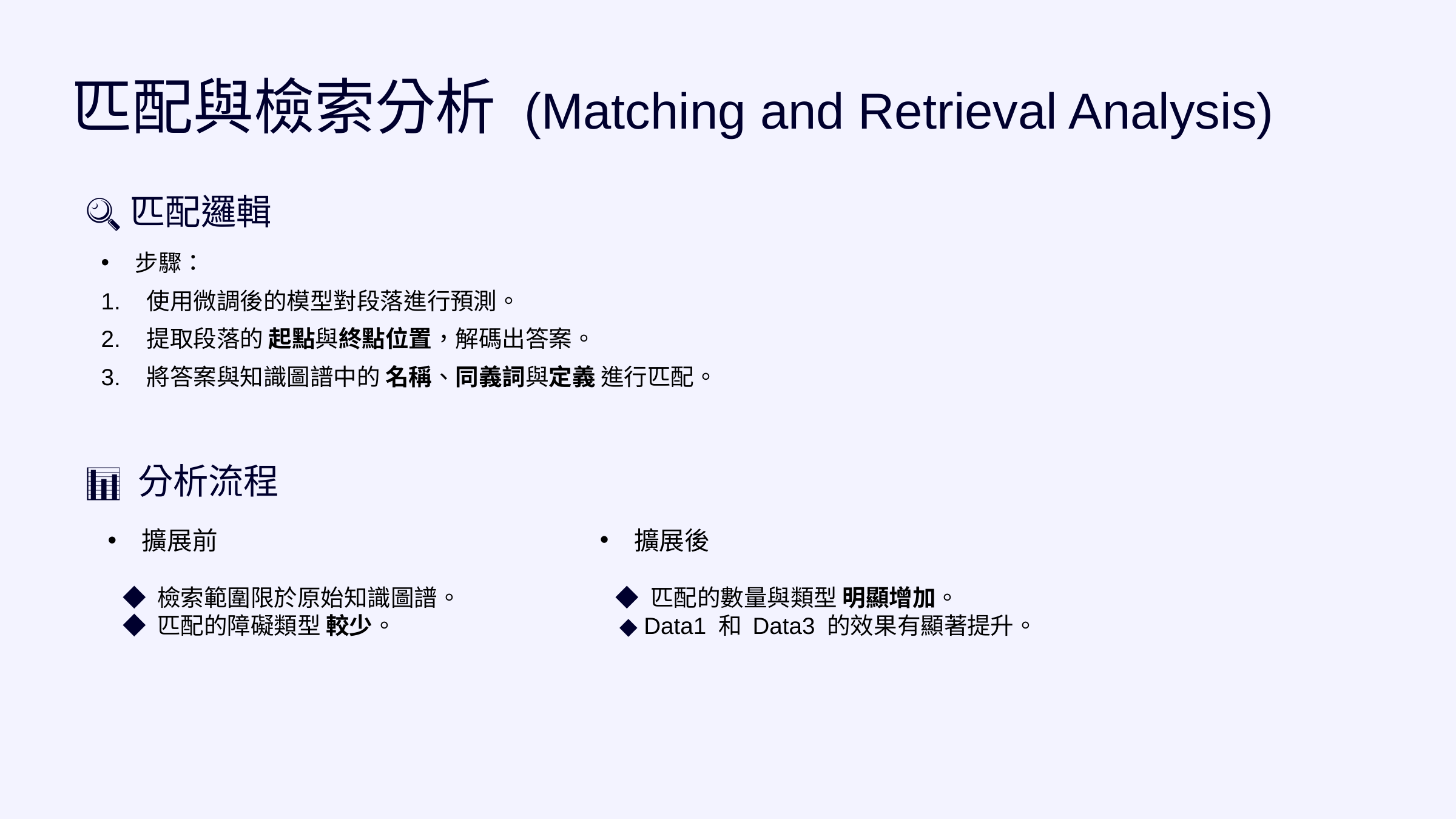

匹配與檢索分析 (Matching and Retrieval Analysis)
🔍匹配邏輯
步驟：
使用微調後的模型對段落進行預測。
提取段落的 起點與終點位置，解碼出答案。
將答案與知識圖譜中的 名稱、同義詞與定義 進行匹配。

📊 分析流程
擴展前

   ◆ 檢索範圍限於原始知識圖譜。
   ◆ 匹配的障礙類型 較少。

擴展後

   ◆ 匹配的數量與類型 明顯增加。
   ◆ Data1 和 Data3 的效果有顯著提升。